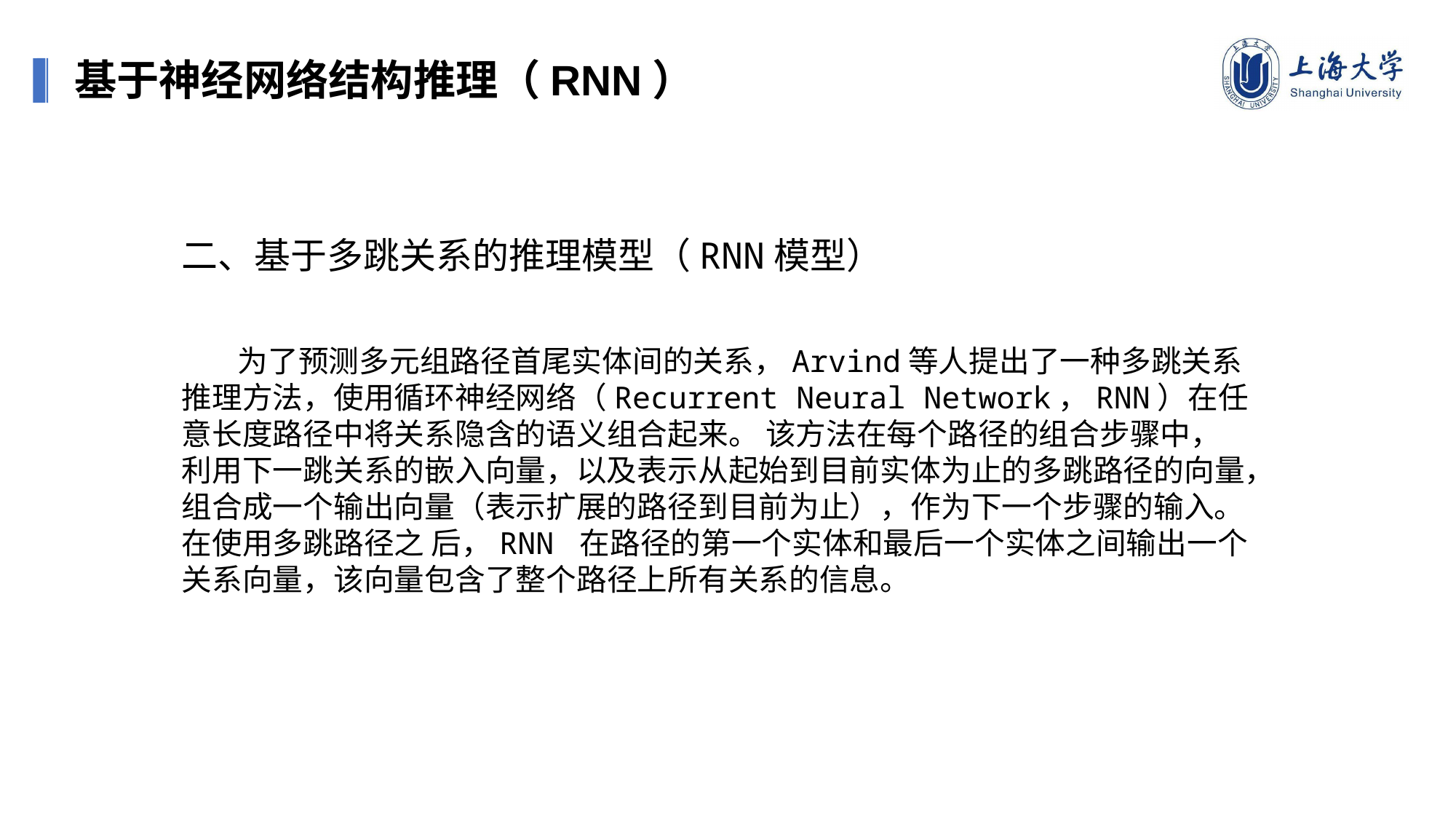

基于神经网络结构推理（RNN）
二、基于多跳关系的推理模型（RNN模型）

        为了预测多元组路径首尾实体间的关系，Arvind等人提出了一种多跳关系推理方法，使用循环神经网络（Recurrent Neural Network，RNN）在任意长度路径中将关系隐含的语义组合起来。 该方法在每个路径的组合步骤中，利用下一跳关系的嵌入向量，以及表示从起始到目前实体为止的多跳路径的向量，组合成一个输出向量（表示扩展的路径到目前为止），作为下一个步骤的输入。在使用多跳路径之 后，RNN 在路径的第一个实体和最后一个实体之间输出一个关系向量，该向量包含了整个路径上所有关系的信息。